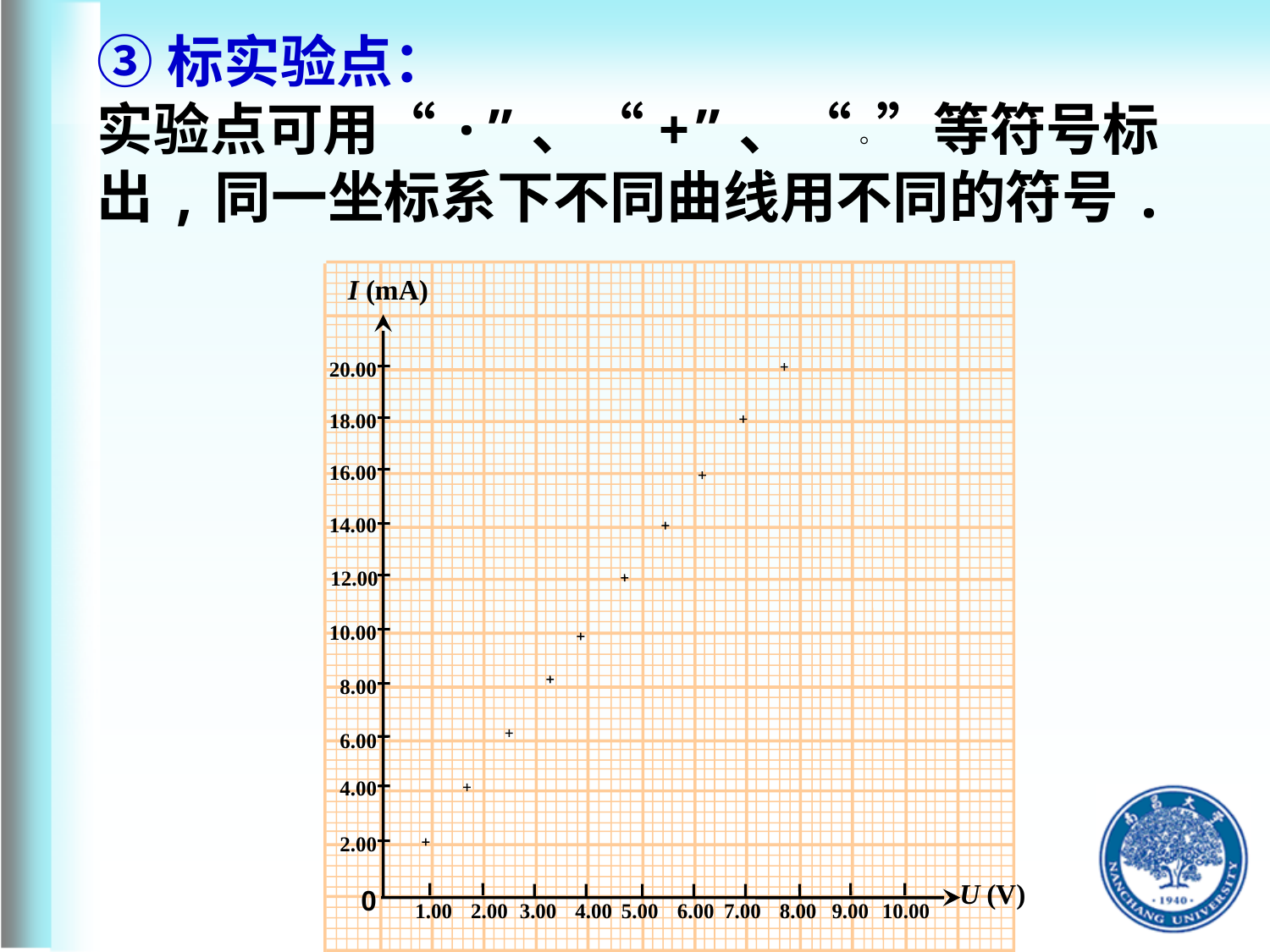

③标实验点：
实验点可用“·”、“+”、“◦”等符号标出,同一坐标系下不同曲线用不同的符号.

I (mA)
U (V)

20.00

18.00

16.00

14.00

12.00

10.00

8.00

6.00

4.00

2.00

0

1.00
2.00
3.00
4.00
5.00
6.00
7.00
8.00
9.00
10.00